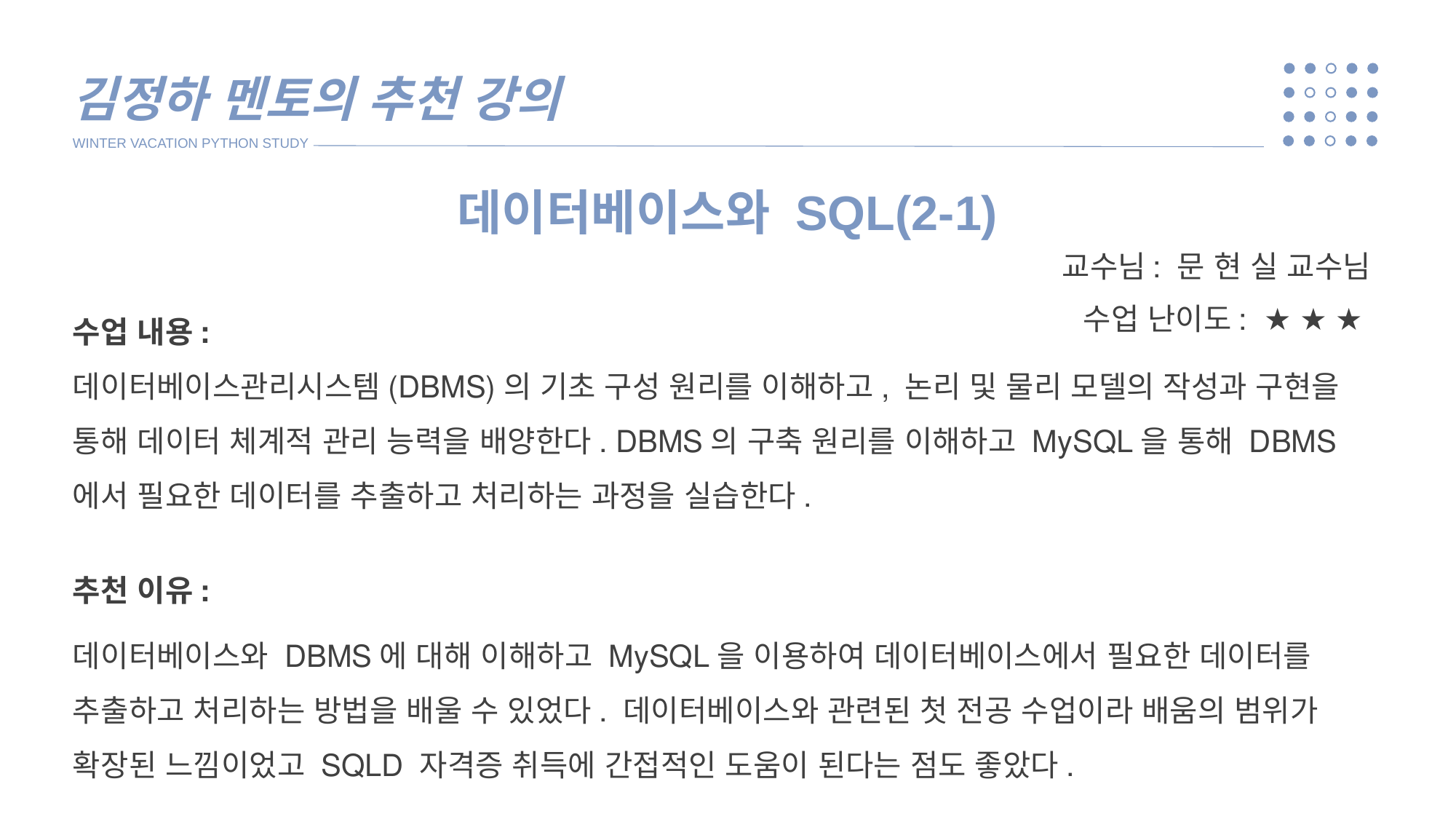

김정하 멘토의 추천 강의
WINTER VACATION PYTHON STUDY

데이터베이스와 SQL(2-1)
교수님: 문 현 실 교수님

수업 난이도:  ★ ★ ★

수업 내용:
데이터베이스관리시스템(DBMS)의 기초 구성 원리를 이해하고, 논리 및 물리 모델의 작성과 구현을 통해 데이터 체계적 관리 능력을 배양한다. DBMS의 구축 원리를 이해하고 MySQL을 통해 DBMS에서 필요한 데이터를 추출하고 처리하는 과정을 실습한다.

추천 이유:

데이터베이스와 DBMS에 대해 이해하고 MySQL을 이용하여 데이터베이스에서 필요한 데이터를 추출하고 처리하는 방법을 배울 수 있었다. 데이터베이스와 관련된 첫 전공 수업이라 배움의 범위가 확장된 느낌이었고 SQLD 자격증 취득에 간접적인 도움이 된다는 점도 좋았다.